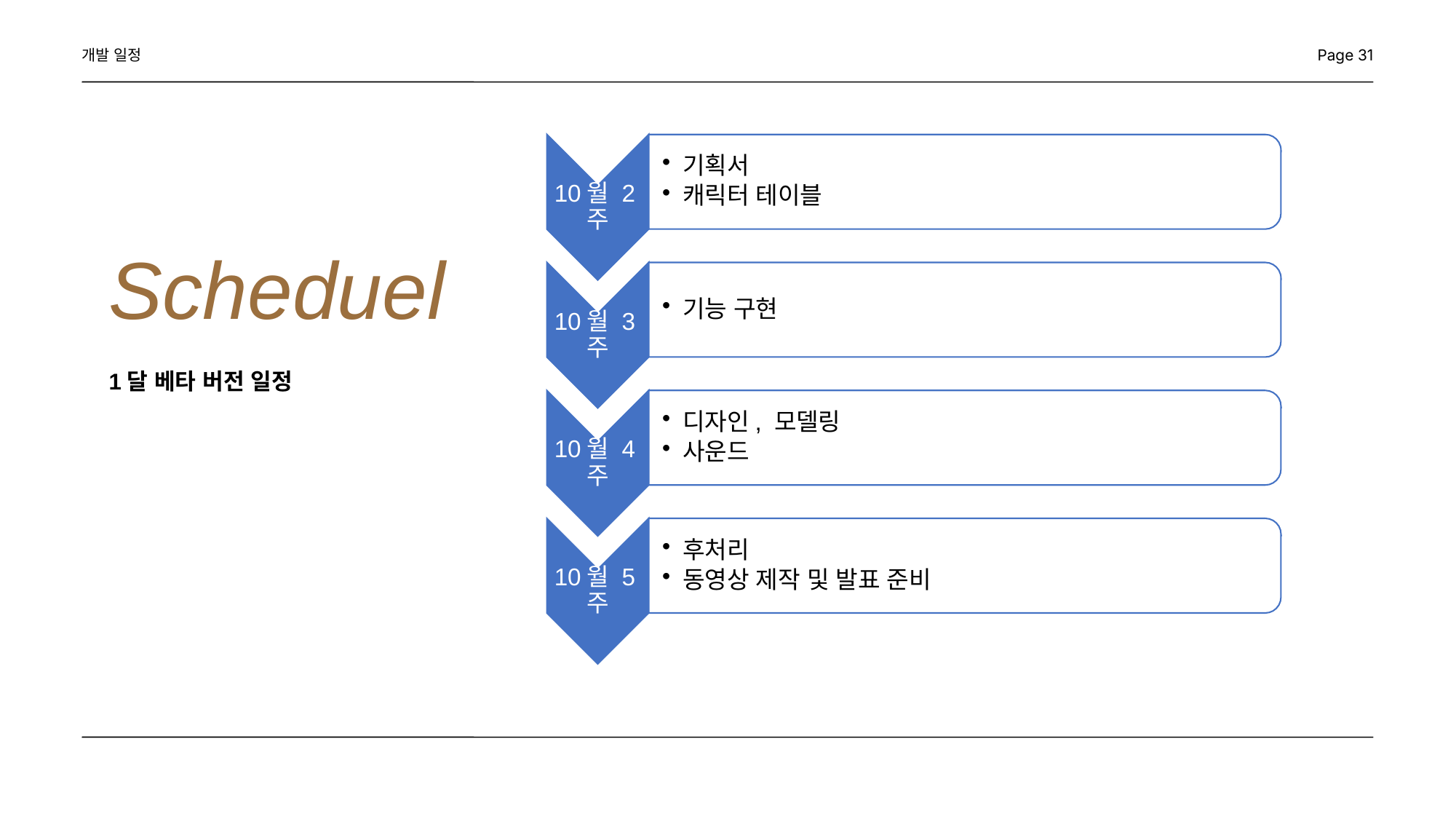

개발 일정
Page 31

10월 2주
기획서
캐릭터 테이블
10월 3주
기능 구현
10월 4주
디자인, 모델링
사운드
10월 5주
후처리
동영상 제작 및 발표 준비
Scheduel
1달 베타 버전 일정